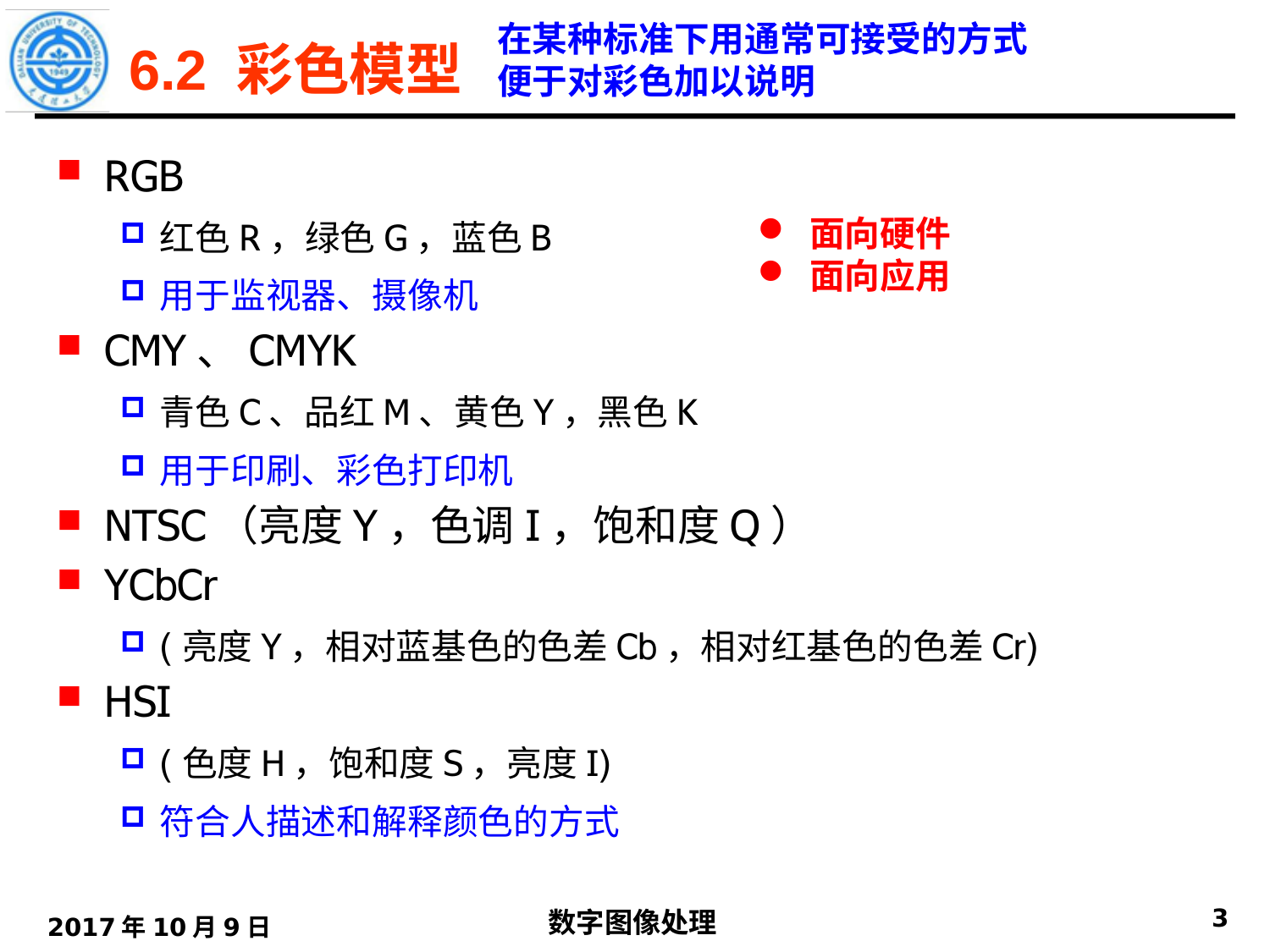

6.2 彩色模型
RGB
红色R，绿色G，蓝色B
用于监视器、摄像机
CMY、CMYK
青色C、品红M、黄色Y，黑色K
用于印刷、彩色打印机
NTSC（亮度Y，色调I，饱和度Q）
YCbCr
(亮度Y，相对蓝基色的色差Cb，相对红基色的色差Cr)
HSI
(色度H，饱和度S，亮度I)
符合人描述和解释颜色的方式

在某种标准下用通常可接受的方式
便于对彩色加以说明
 面向硬件
 面向应用